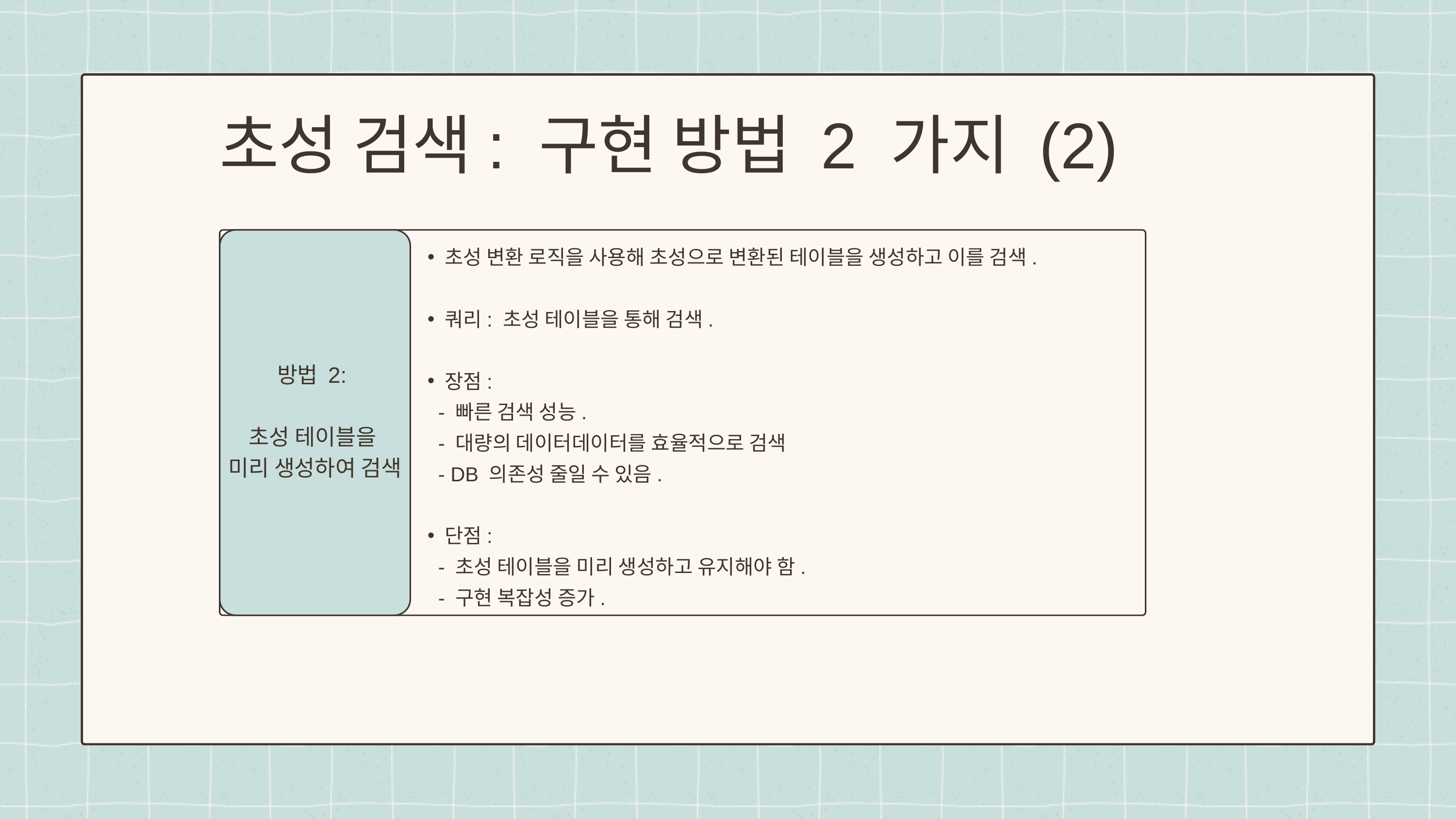

초성 검색: 구현 방법 2 가지 (2)

방법 2:

초성 테이블을
미리 생성하여 검색
초성 변환 로직을 사용해 초성으로 변환된 테이블을 생성하고 이를 검색.

쿼리: 초성 테이블을 통해 검색.

장점:
     - 빠른 검색 성능.
     - 대량의 데이터데이터를 효율적으로 검색
     - DB 의존성 줄일 수 있음.

단점:
     - 초성 테이블을 미리 생성하고 유지해야 함.
     - 구현 복잡성 증가.